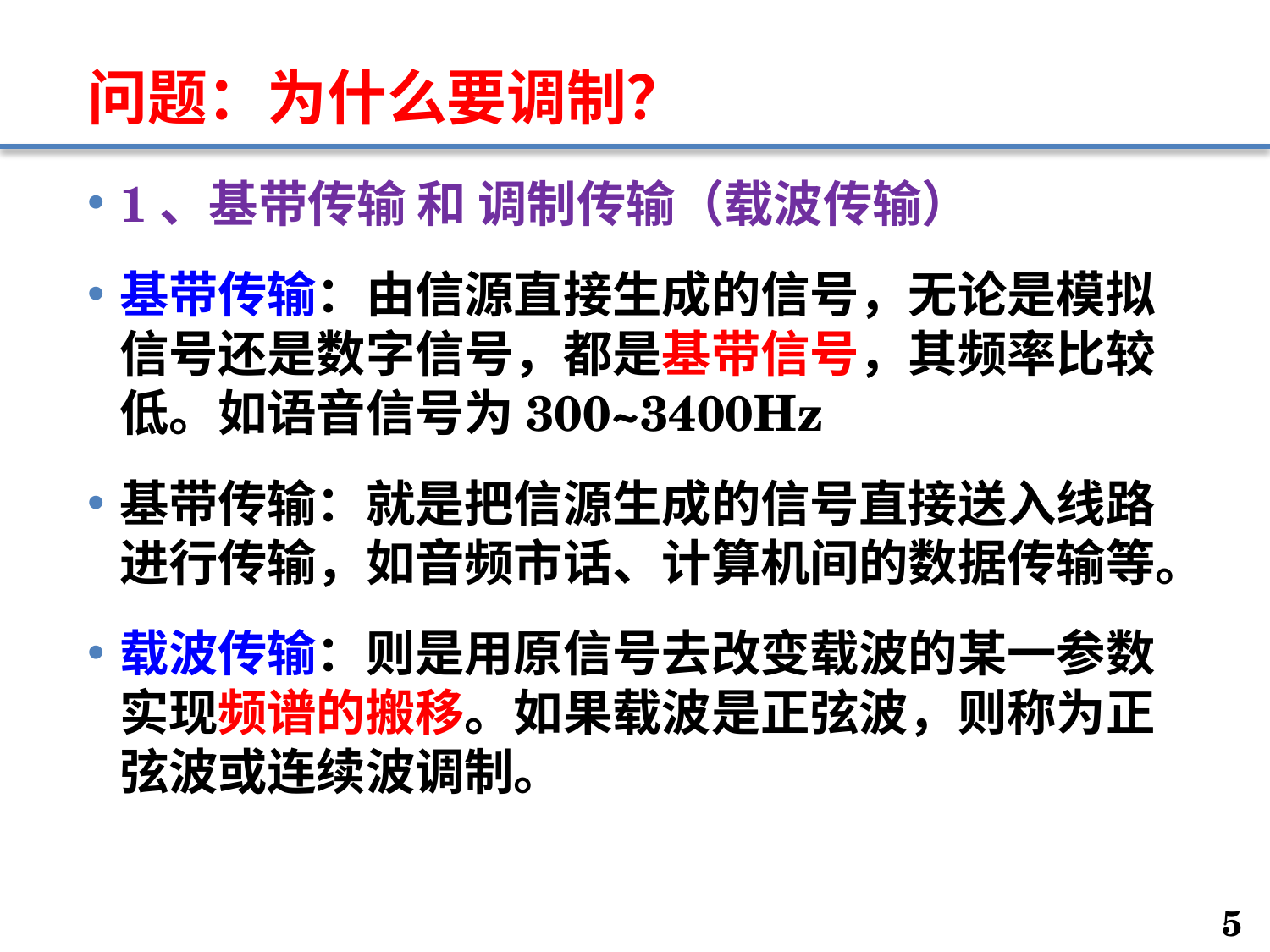

# 问题：为什么要调制？
1、基带传输 和 调制传输（载波传输）
基带传输：由信源直接生成的信号，无论是模拟信号还是数字信号，都是基带信号，其频率比较低。如语音信号为300~3400Hz
基带传输：就是把信源生成的信号直接送入线路进行传输，如音频市话、计算机间的数据传输等。
载波传输：则是用原信号去改变载波的某一参数实现频谱的搬移。如果载波是正弦波，则称为正弦波或连续波调制。
5